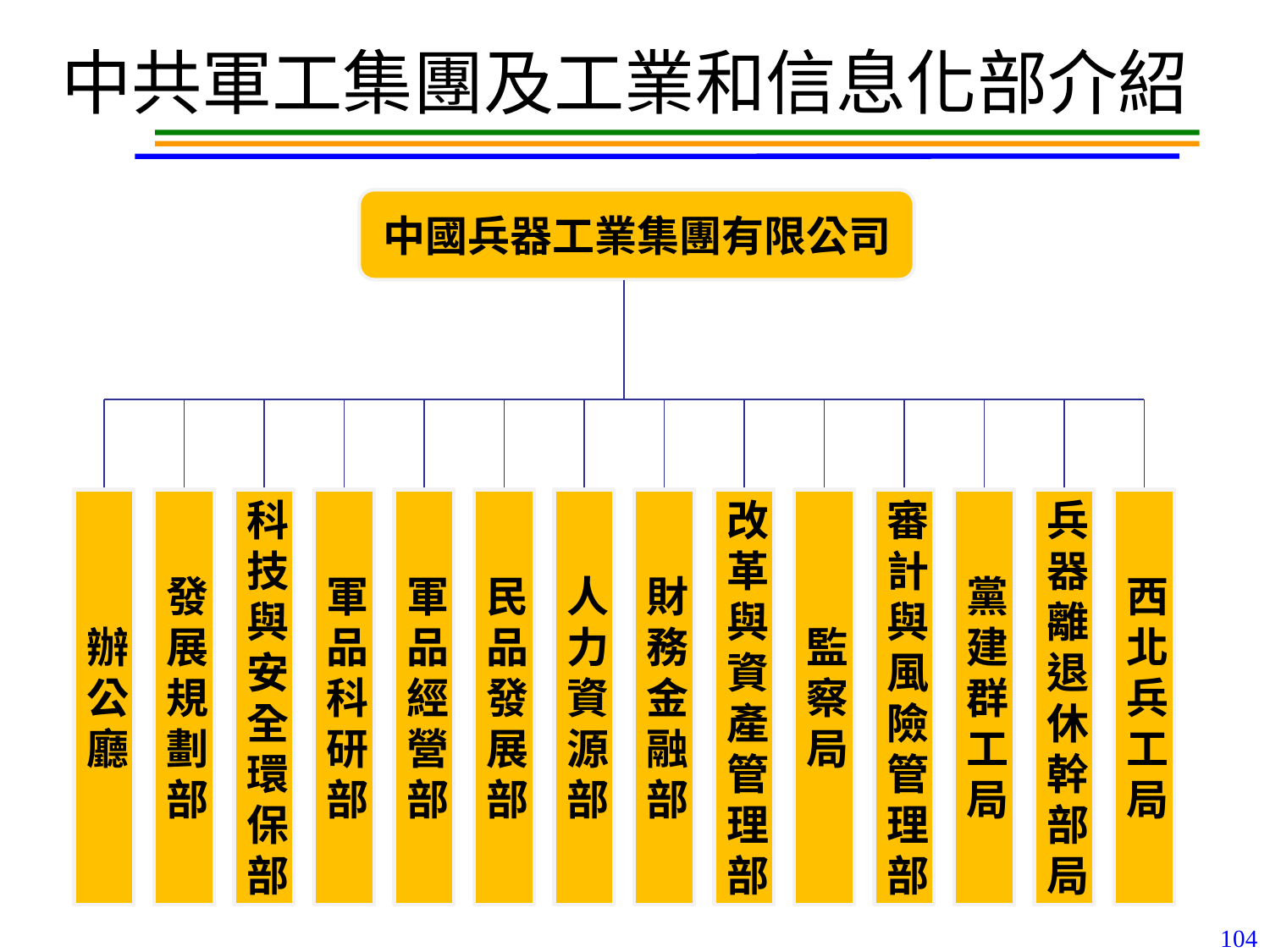

# 中共軍工集團及工業和信息化部介紹
中國兵器工業集團有限公司
辦公廳
發展規劃部
科技與安全環保部
軍品科研部
軍品經營部
民品發展部
人力資源部
財務金融部
改革與資產管理部
監察局
審計與風險管理部
黨建群工局
兵器離退休幹部局
西北兵工局
104